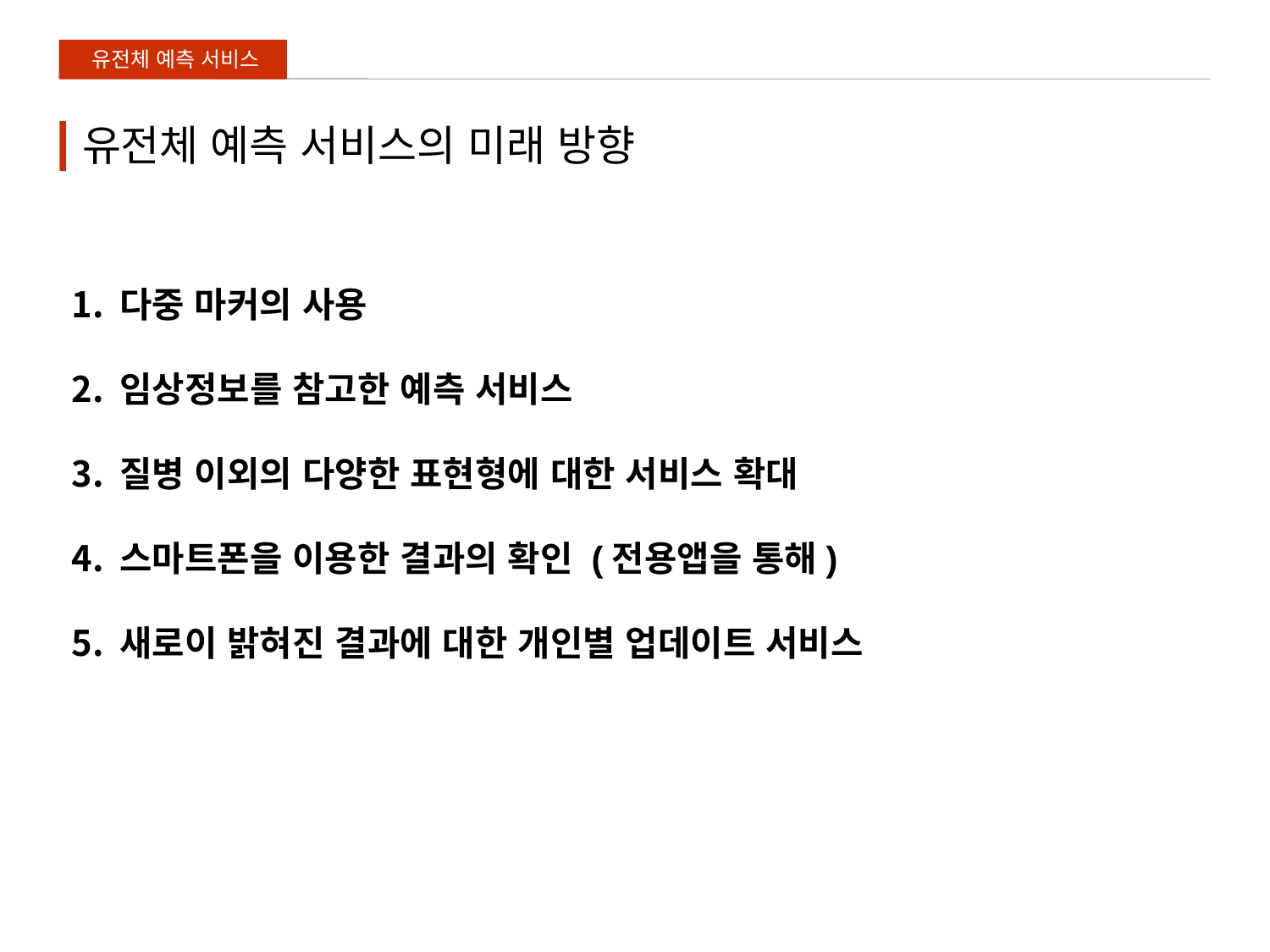

유전체 예측 서비스
# 유전체 예측 서비스의 미래 방향
다중 마커의 사용
임상정보를 참고한 예측 서비스
질병 이외의 다양한 표현형에 대한 서비스 확대
스마트폰을 이용한 결과의 확인 (전용앱을 통해)
새로이 밝혀진 결과에 대한 개인별 업데이트 서비스